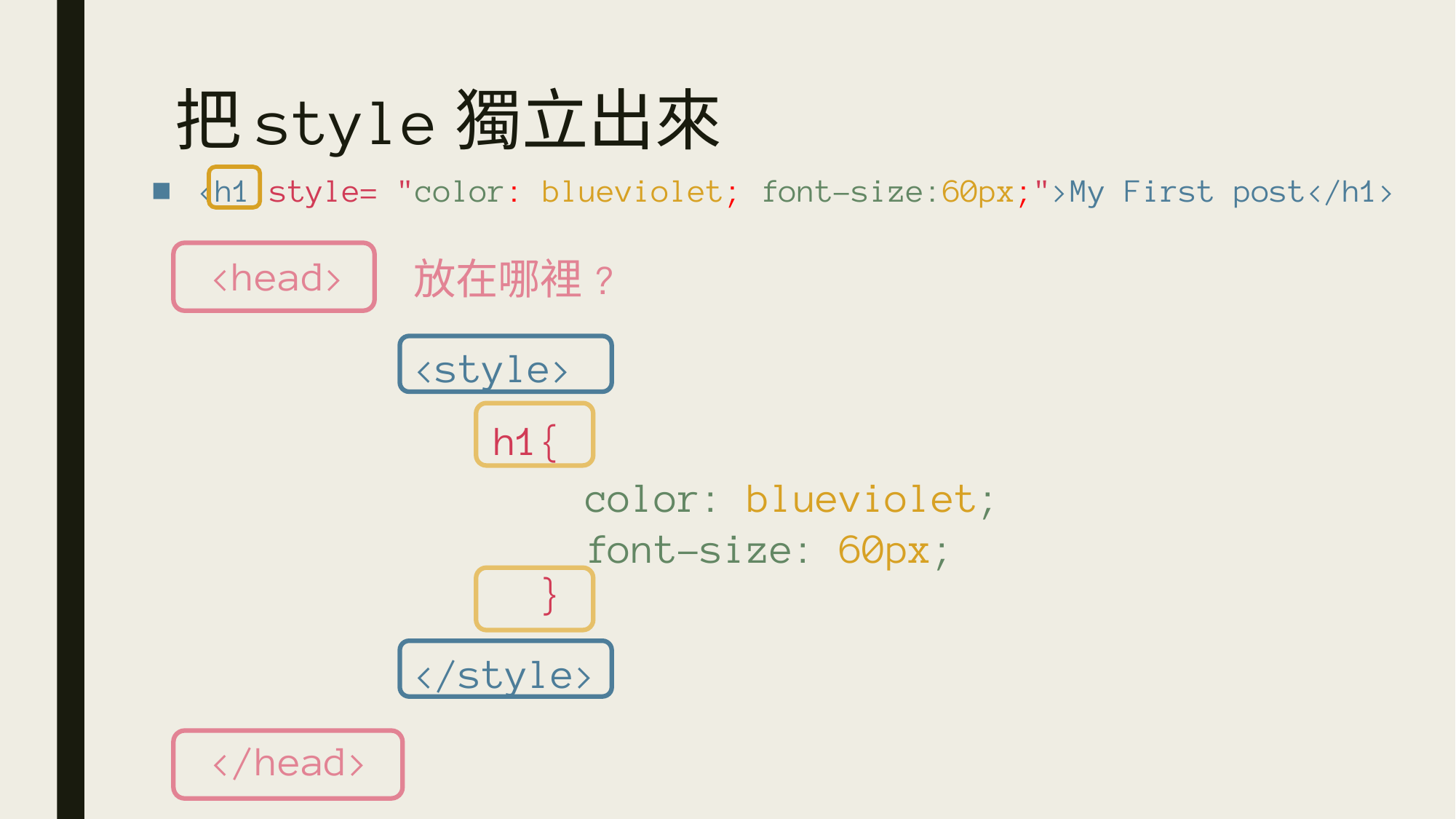

# 把style獨立出來
<h1 style= "color: blueviolet; font-size:60px;">My First post</h1>

<head>
</head>
放在哪裡?
<style>

</style>

 h1{

   }
color: blueviolet;
font-size: 60px;